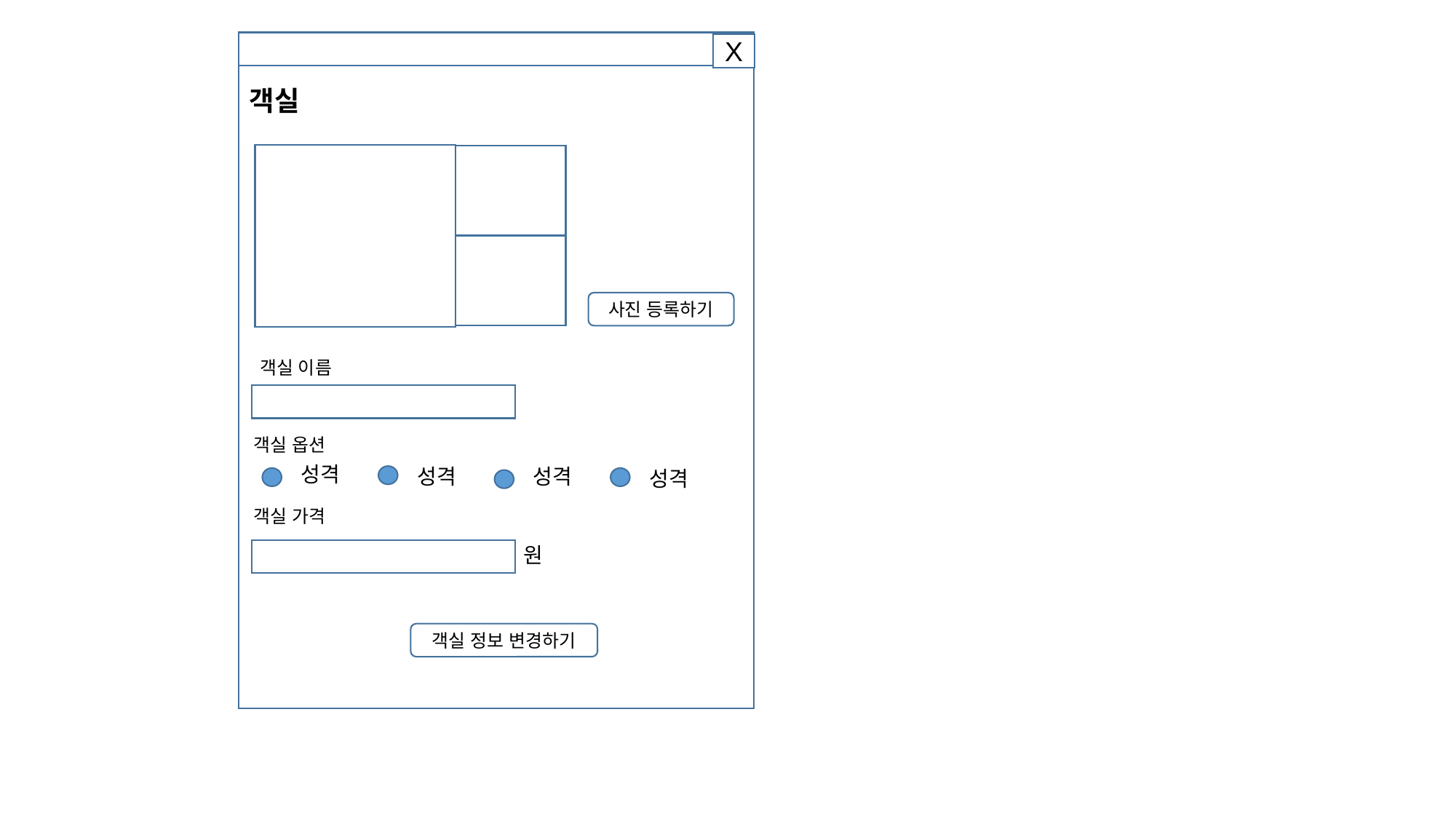

1
2
5
4
3
6
7
9
10
8

X

객실
메인 사진

사진 등록하기
객실 이름

객실 옵션
성격
성격
성격
성격

객실 가격
원

객실 정보 변경하기